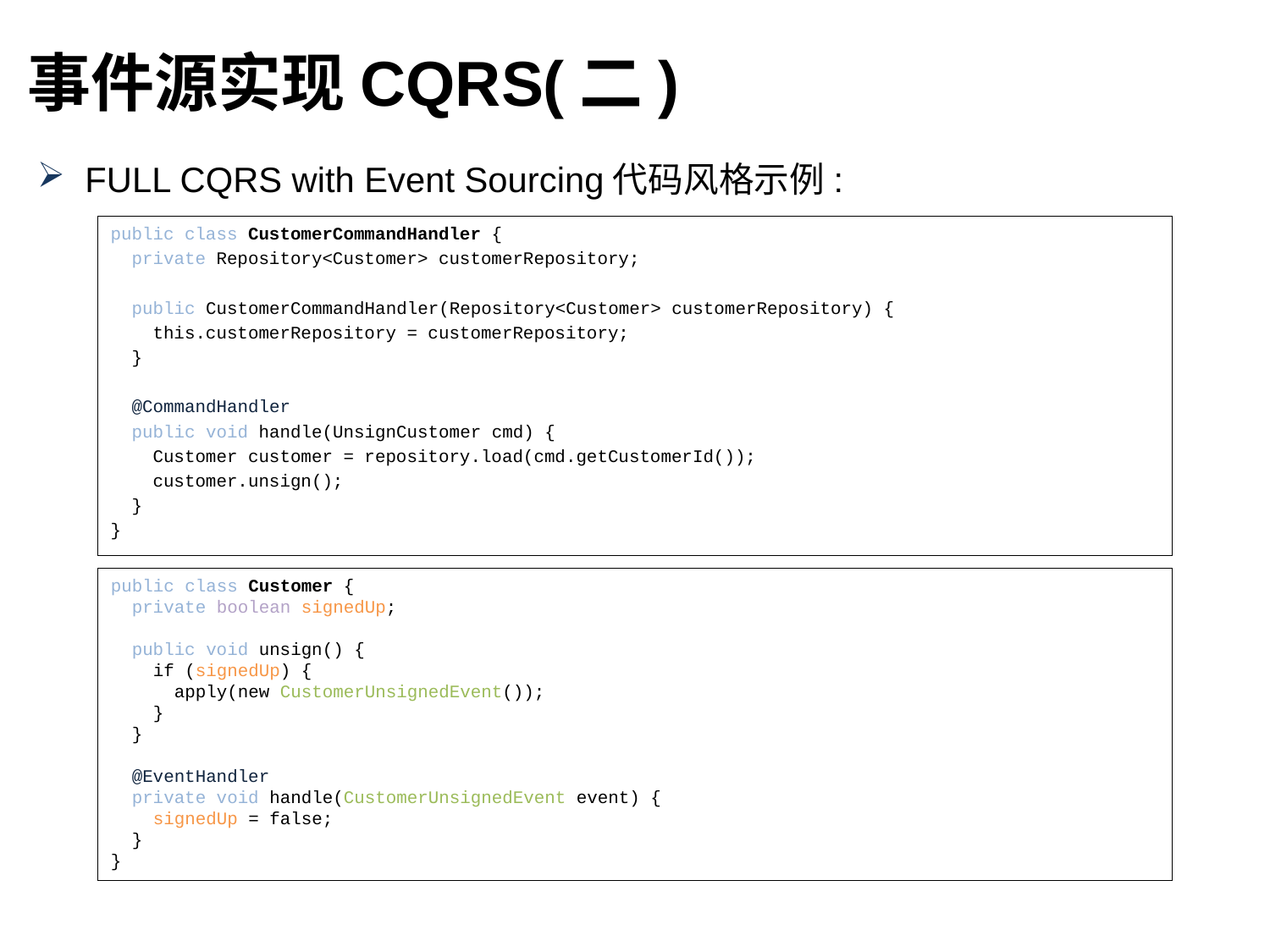

事件源实现CQRS(二)
FULL CQRS with Event Sourcing代码风格示例:
public class CustomerCommandHandler {
  private Repository<Customer> customerRepository;

  public CustomerCommandHandler(Repository<Customer> customerRepository) {
    this.customerRepository = customerRepository;
  }

  @CommandHandler
  public void handle(UnsignCustomer cmd) {
    Customer customer = repository.load(cmd.getCustomerId());
    customer.unsign();
  }
}
public class Customer {
  private boolean signedUp;

  public void unsign() {
    if (signedUp) {
      apply(new CustomerUnsignedEvent());
    }
  }

  @EventHandler
  private void handle(CustomerUnsignedEvent event) {
    signedUp = false;
  }
}